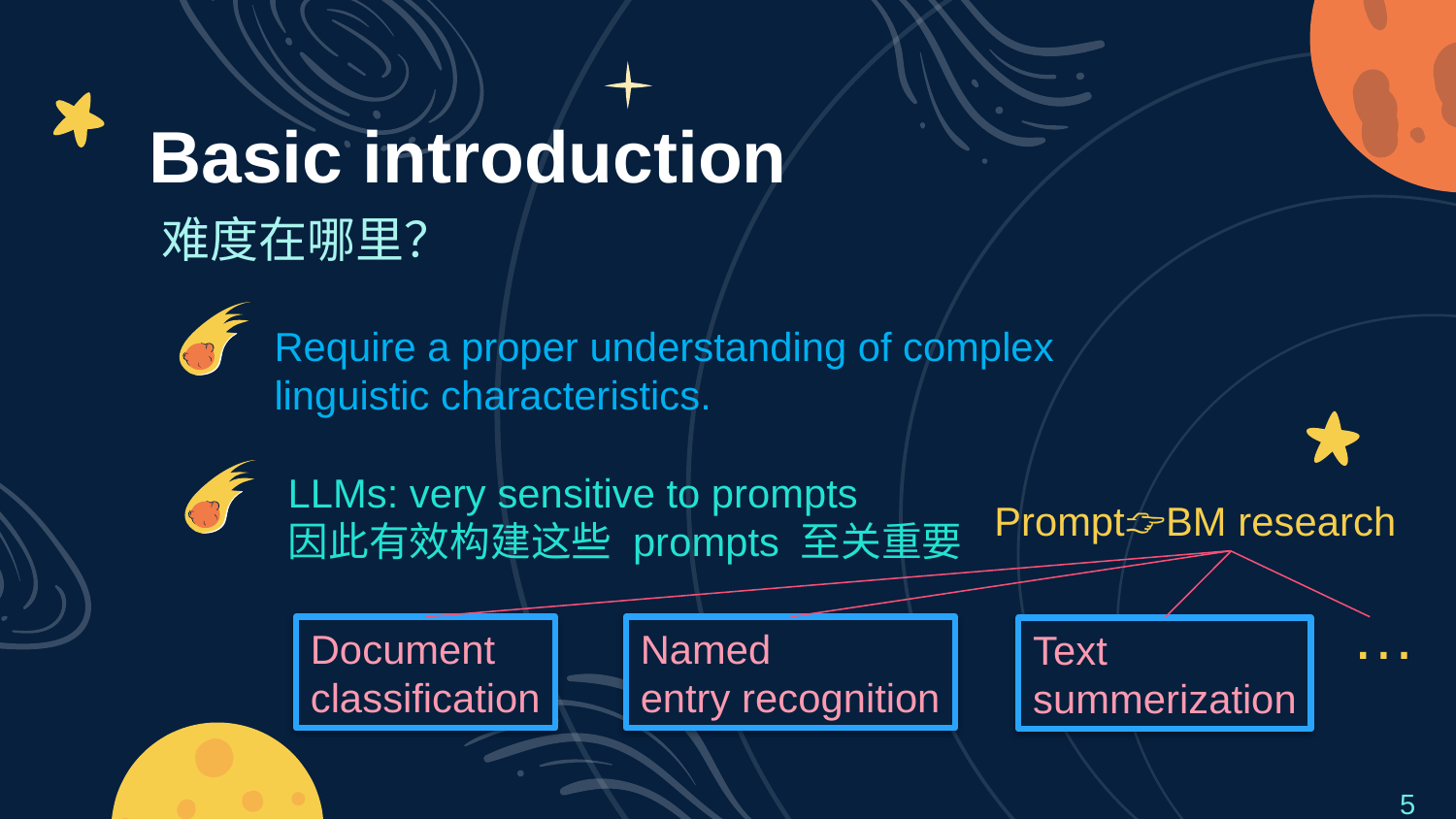

# Basic introduction
难度在哪里？

Require a proper understanding of complex linguistic characteristics.

LLMs: very sensitive to prompts
因此有效构建这些 prompts 至关重要
Prompt👉BM research
…
Document
classification
Named
entry recognition
Text
summerization
5